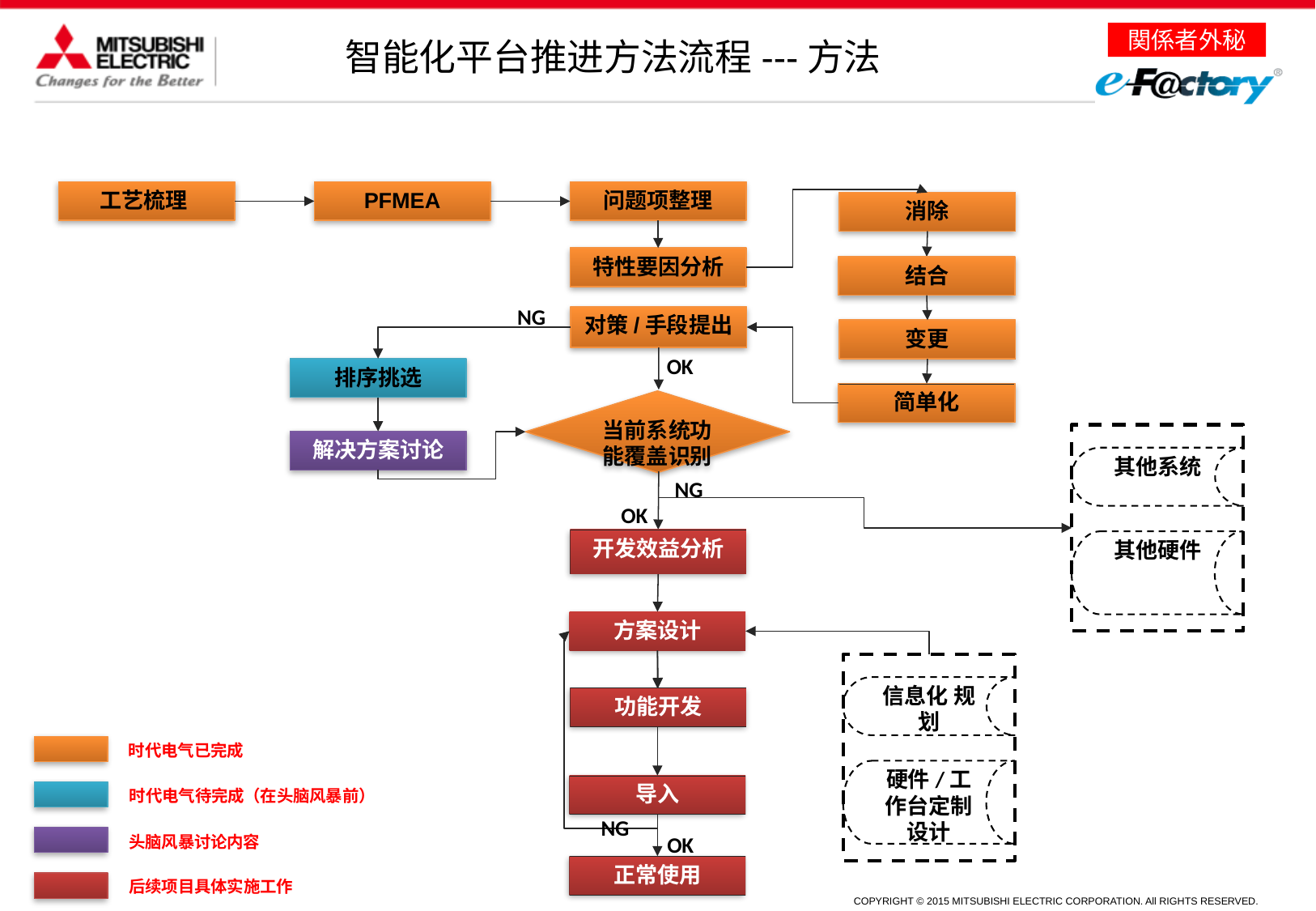

智能化平台推进方法流程---方法
PFMEA
问题项整理
工艺梳理
消除
特性要因分析
结合
NG
对策/手段提出
变更
OK
排序挑选
简单化
当前系统功能覆盖识别

解决方案讨论
其他系统
NG
OK
开发效益分析
其他硬件
方案设计

信息化 规划
功能开发
时代电气已完成

硬件/工作台定制设计

导入
时代电气待完成（在头脑风暴前）

NG
头脑风暴讨论内容
OK

正常使用
后续项目具体实施工作